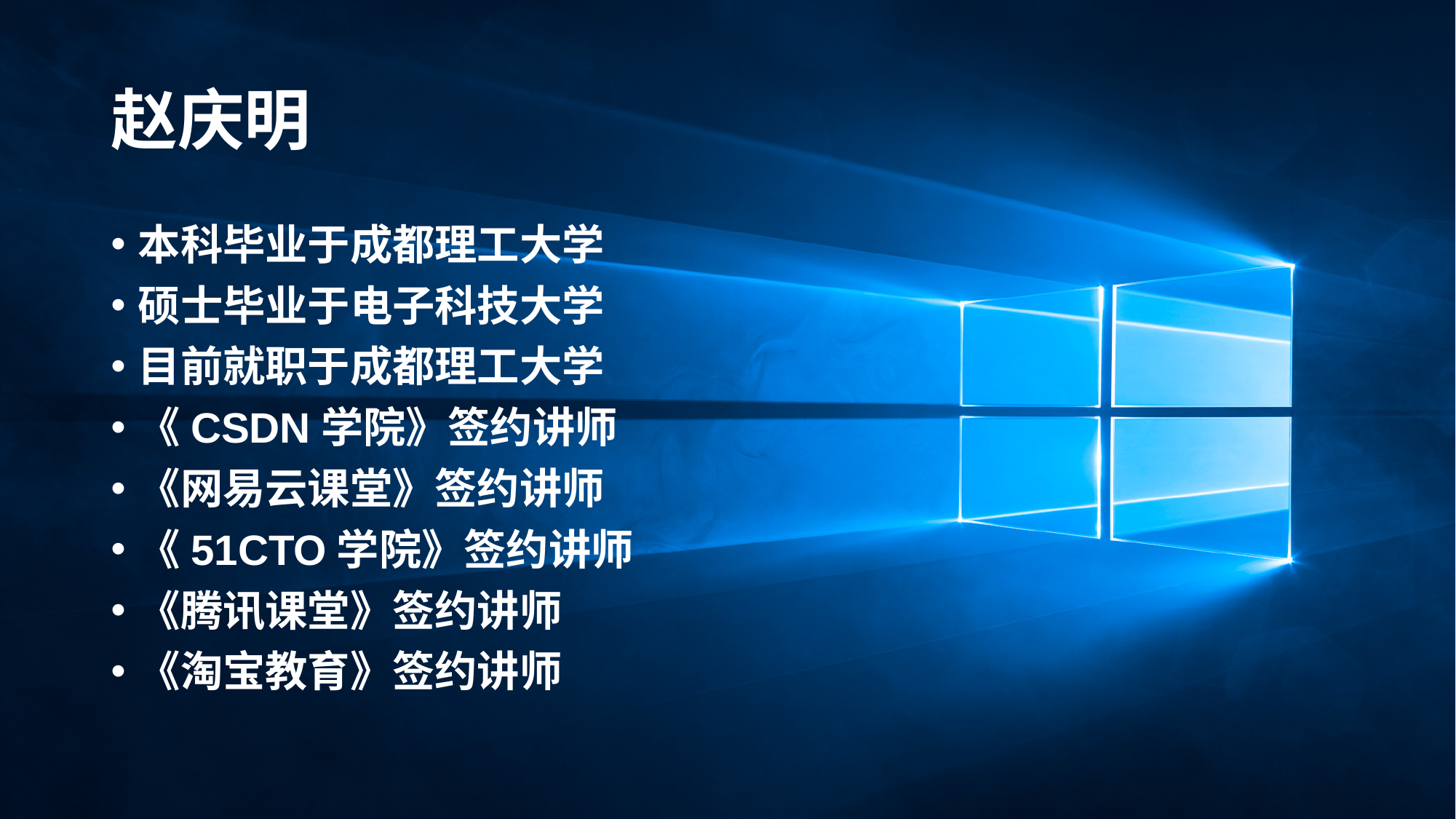

# 赵庆明
本科毕业于成都理工大学
硕士毕业于电子科技大学
目前就职于成都理工大学
《CSDN学院》签约讲师
《网易云课堂》签约讲师
《51CTO学院》签约讲师
《腾讯课堂》签约讲师
《淘宝教育》签约讲师